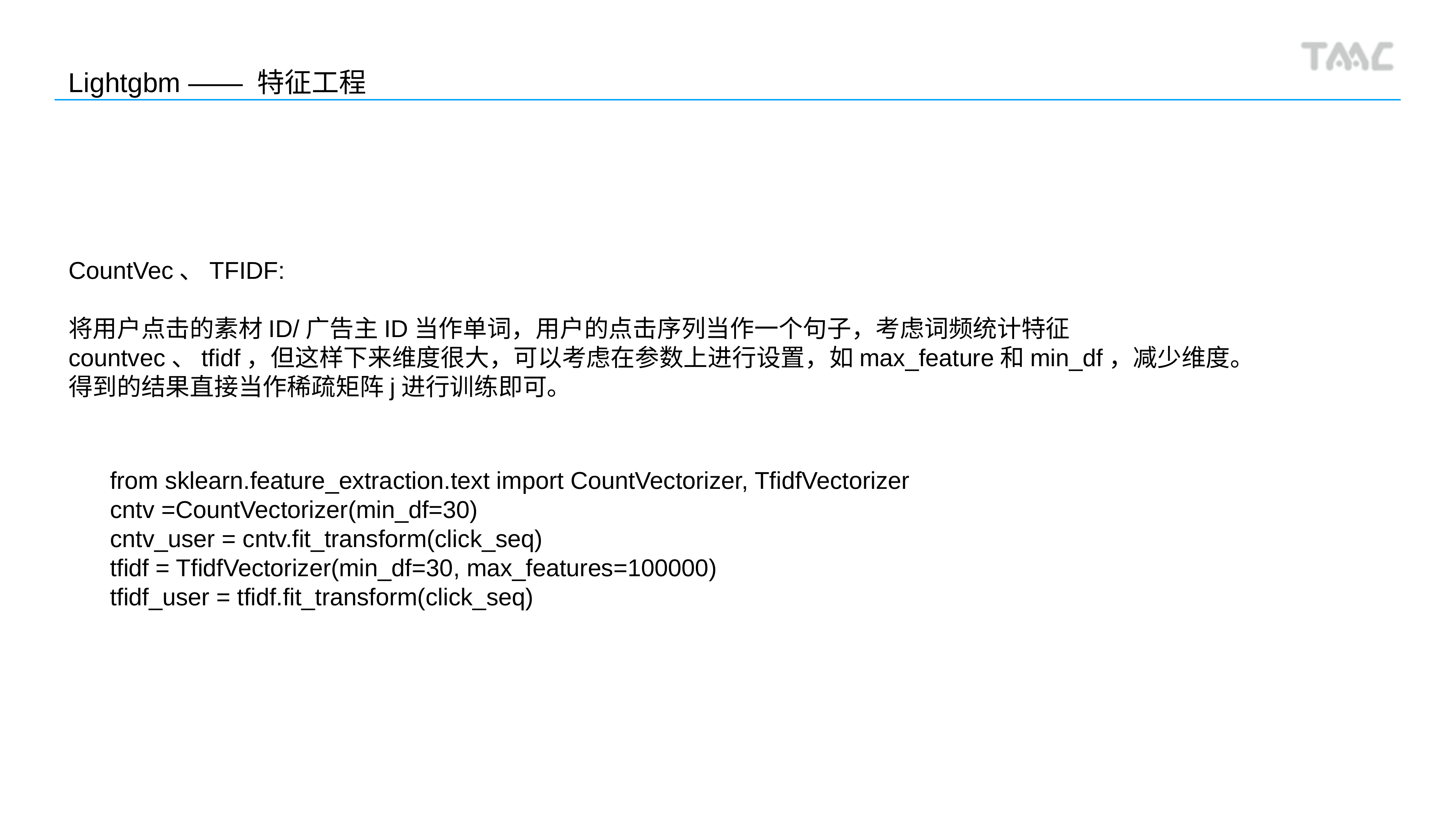

Lightgbm —— 特征工程
CountVec、TFIDF:

将用户点击的素材ID/广告主ID当作单词，用户的点击序列当作一个句子，考虑词频统计特征countvec、tfidf，但这样下来维度很大，可以考虑在参数上进行设置，如max_feature和min_df，减少维度。
得到的结果直接当作稀疏矩阵j进行训练即可。
from sklearn.feature_extraction.text import CountVectorizer, TfidfVectorizer
cntv =CountVectorizer(min_df=30)
cntv_user = cntv.fit_transform(click_seq)
tfidf = TfidfVectorizer(min_df=30, max_features=100000)
tfidf_user = tfidf.fit_transform(click_seq)